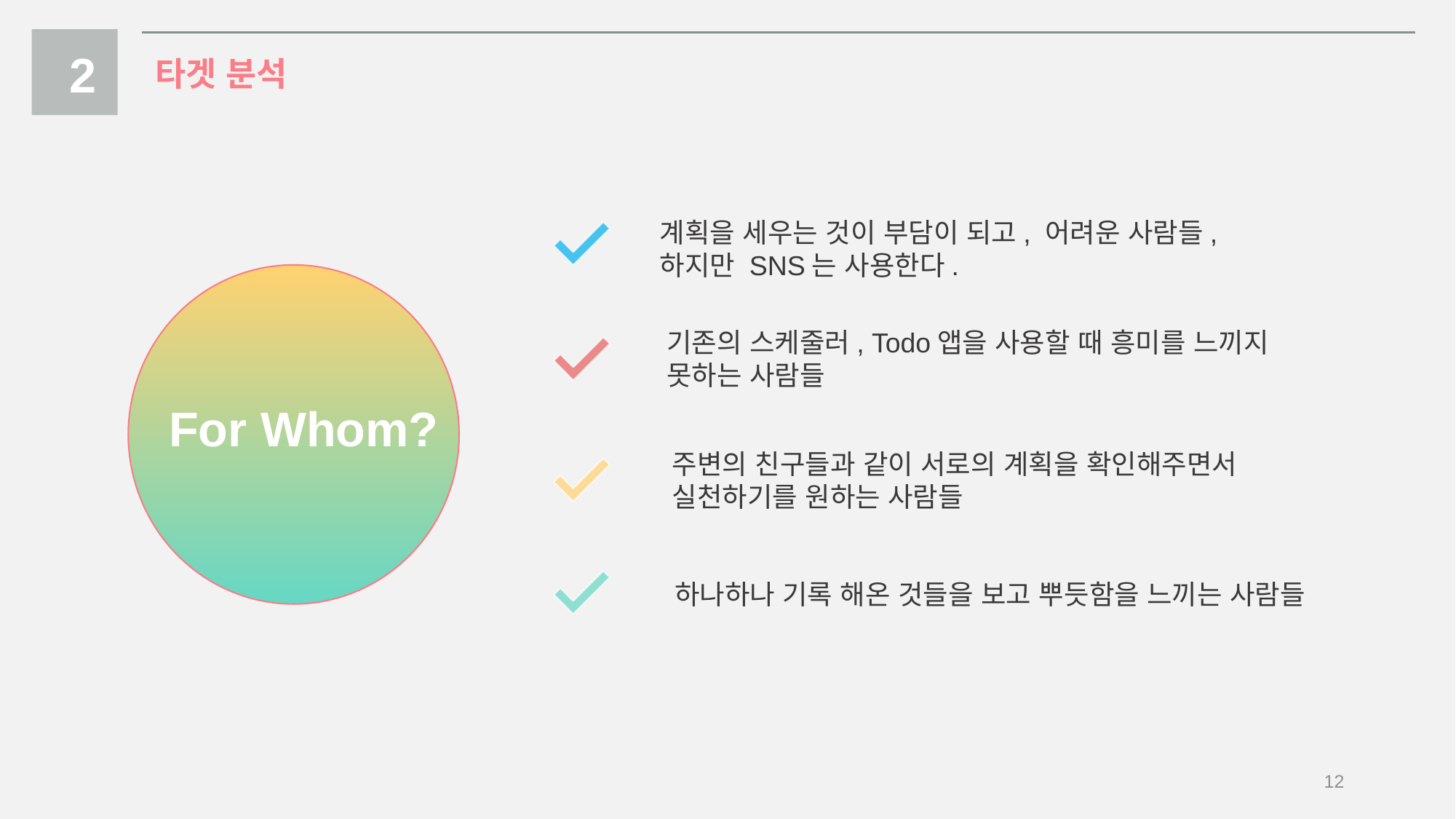

2
타겟 분석
계획을 세우는 것이 부담이 되고, 어려운 사람들,
하지만 SNS는 사용한다.

기존의 스케줄러, Todo앱을 사용할 때 흥미를 느끼지
못하는 사람들

For Whom?
주변의 친구들과 같이 서로의 계획을 확인해주면서
실천하기를 원하는 사람들

하나하나 기록 해온 것들을 보고 뿌듯함을 느끼는 사람들
12